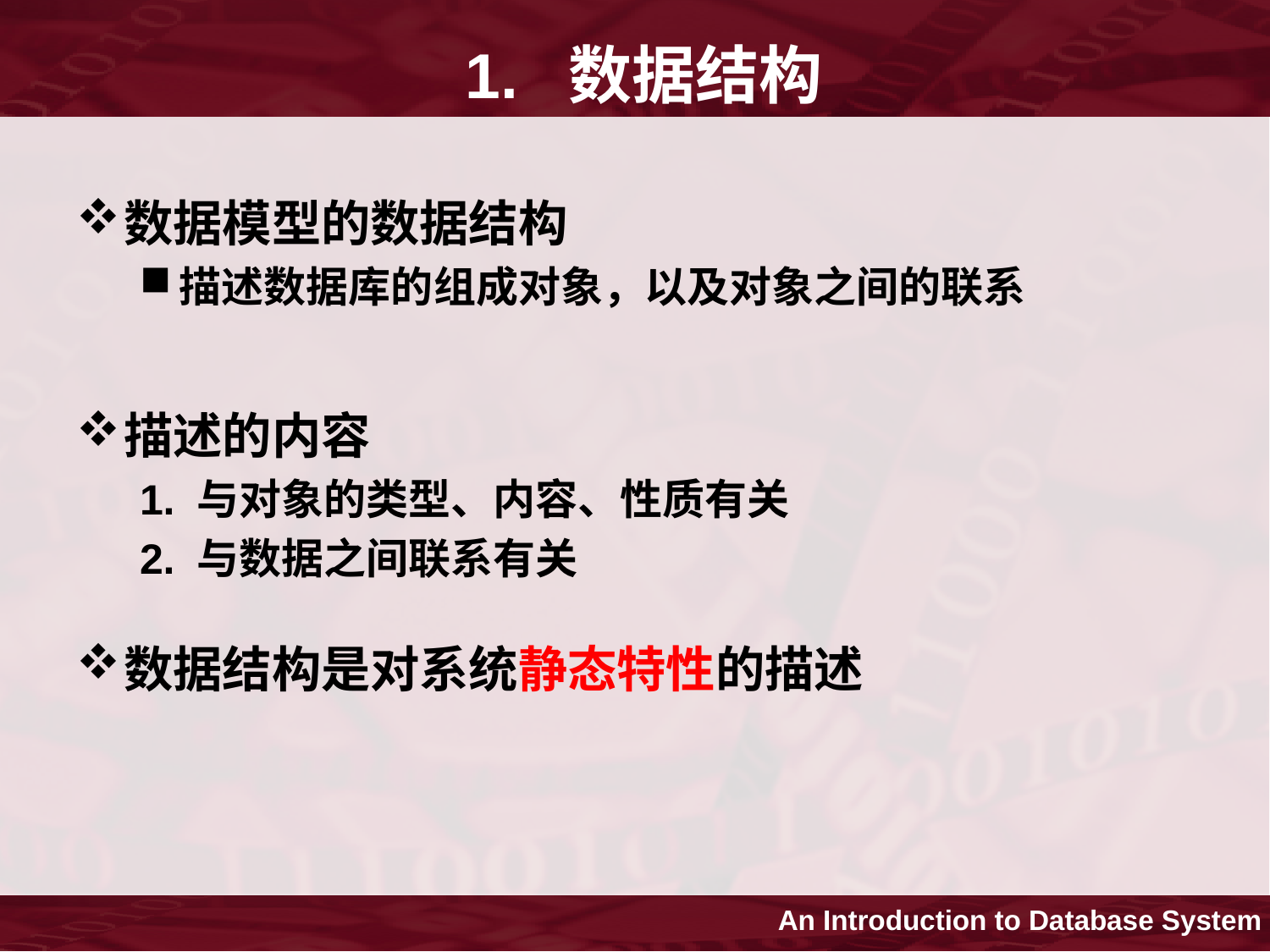

# 1.  数据结构
数据模型的数据结构
描述数据库的组成对象，以及对象之间的联系

描述的内容
1. 与对象的类型、内容、性质有关
2. 与数据之间联系有关

数据结构是对系统静态特性的描述